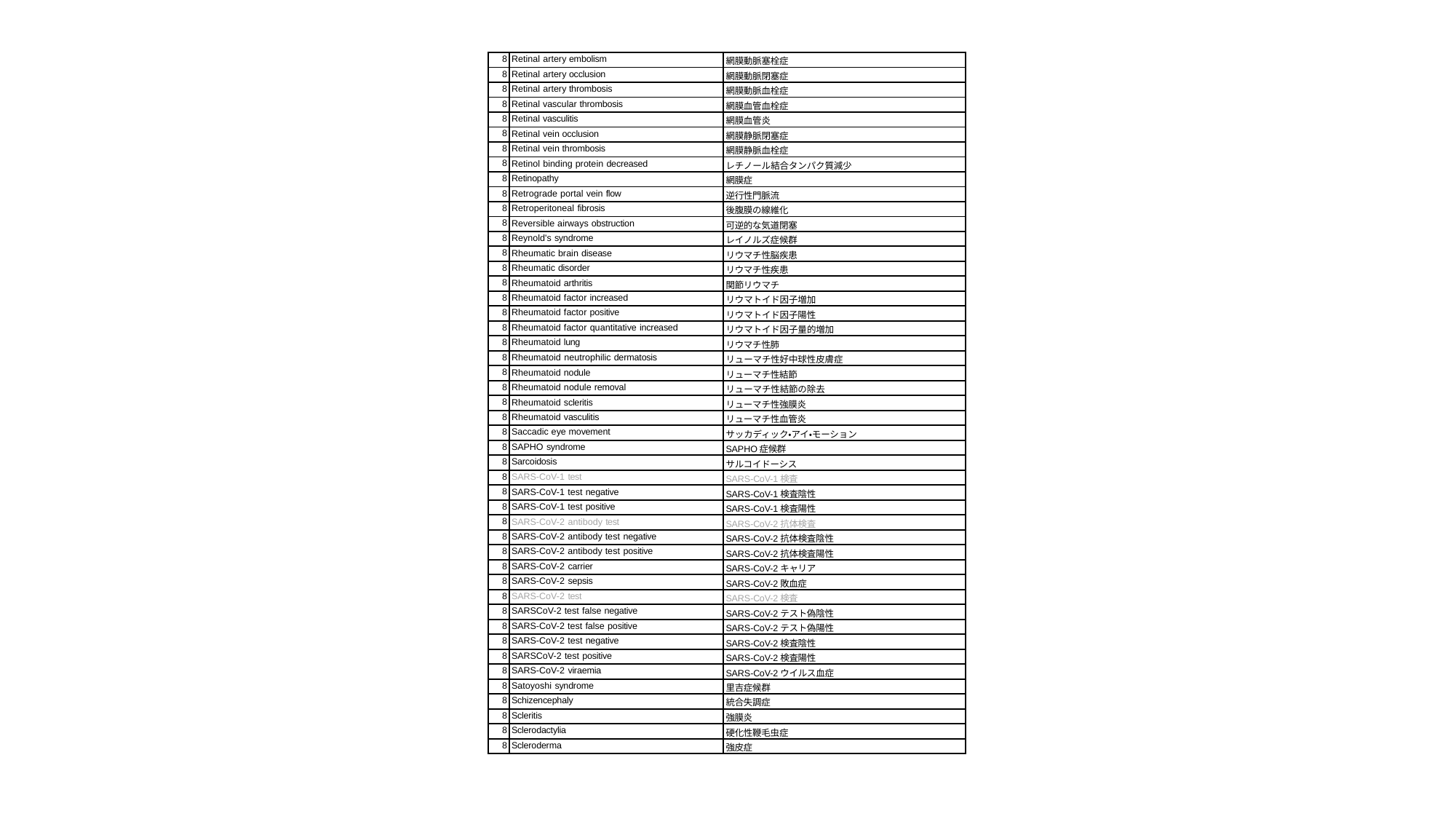

| 8 | Retinal artery embolism | 網膜動脈塞栓症 |
| --- | --- | --- |
| 8 | Retinal artery occlusion | 網膜動脈閉塞症 |
| 8 | Retinal artery thrombosis | 網膜動脈血栓症 |
| 8 | Retinal vascular thrombosis | 網膜血管血栓症 |
| 8 | Retinal vasculitis | 網膜血管炎 |
| 8 | Retinal vein occlusion | 網膜静脈閉塞症 |
| 8 | Retinal vein thrombosis | 網膜静脈血栓症 |
| 8 | Retinol binding protein decreased | レチノール結合タンパク質減少 |
| 8 | Retinopathy | 網膜症 |
| 8 | Retrograde portal vein flow | 逆行性門脈流 |
| 8 | Retroperitoneal fibrosis | 後腹膜の線維化 |
| 8 | Reversible airways obstruction | 可逆的な気道閉塞 |
| 8 | Reynold's syndrome | レイノルズ症候群 |
| 8 | Rheumatic brain disease | リウマチ性脳疾患 |
| 8 | Rheumatic disorder | リウマチ性疾患 |
| 8 | Rheumatoid arthritis | 関節リウマチ |
| 8 | Rheumatoid factor increased | リウマトイド因子増加 |
| 8 | Rheumatoid factor positive | リウマトイド因子陽性 |
| 8 | Rheumatoid factor quantitative increased | リウマトイド因子量的増加 |
| 8 | Rheumatoid lung | リウマチ性肺 |
| 8 | Rheumatoid neutrophilic dermatosis | リューマチ性好中球性皮膚症 |
| 8 | Rheumatoid nodule | リューマチ性結節 |
| 8 | Rheumatoid nodule removal | リューマチ性結節の除去 |
| 8 | Rheumatoid scleritis | リューマチ性強膜炎 |
| 8 | Rheumatoid vasculitis | リューマチ性血管炎 |
| 8 | Saccadic eye movement | サッカディック・アイ・モーション |
| 8 | SAPHO syndrome | SAPHO症候群 |
| 8 | Sarcoidosis | サルコイドーシス |
| 8 | SARS-CoV-1 test | SARS-CoV-1検査 |
| 8 | SARS-CoV-1 test negative | SARS-CoV-1検査陰性 |
| 8 | SARS-CoV-1 test positive | SARS-CoV-1検査陽性 |
| 8 | SARS-CoV-2 antibody test | SARS-CoV-2抗体検査 |
| 8 | SARS-CoV-2 antibody test negative | SARS-CoV-2抗体検査陰性 |
| 8 | SARS-CoV-2 antibody test positive | SARS-CoV-2抗体検査陽性 |
| 8 | SARS-CoV-2 carrier | SARS-CoV-2キャリア |
| 8 | SARS-CoV-2 sepsis | SARS-CoV-2敗血症 |
| 8 | SARS-CoV-2 test | SARS-CoV-2検査 |
| 8 | SARSCoV-2 test false negative | SARS-CoV-2テスト偽陰性 |
| 8 | SARS-CoV-2 test false positive | SARS-CoV-2テスト偽陽性 |
| 8 | SARS-CoV-2 test negative | SARS-CoV-2検査陰性 |
| 8 | SARSCoV-2 test positive | SARS-CoV-2検査陽性 |
| 8 | SARS-CoV-2 viraemia | SARS-CoV-2ウイルス血症 |
| 8 | Satoyoshi syndrome | 里吉症候群 |
| 8 | Schizencephaly | 統合失調症 |
| 8 | Scleritis | 強膜炎 |
| 8 | Sclerodactylia | 硬化性鞭毛虫症 |
| 8 | Scleroderma | 強皮症 |
116 / 29 ページ